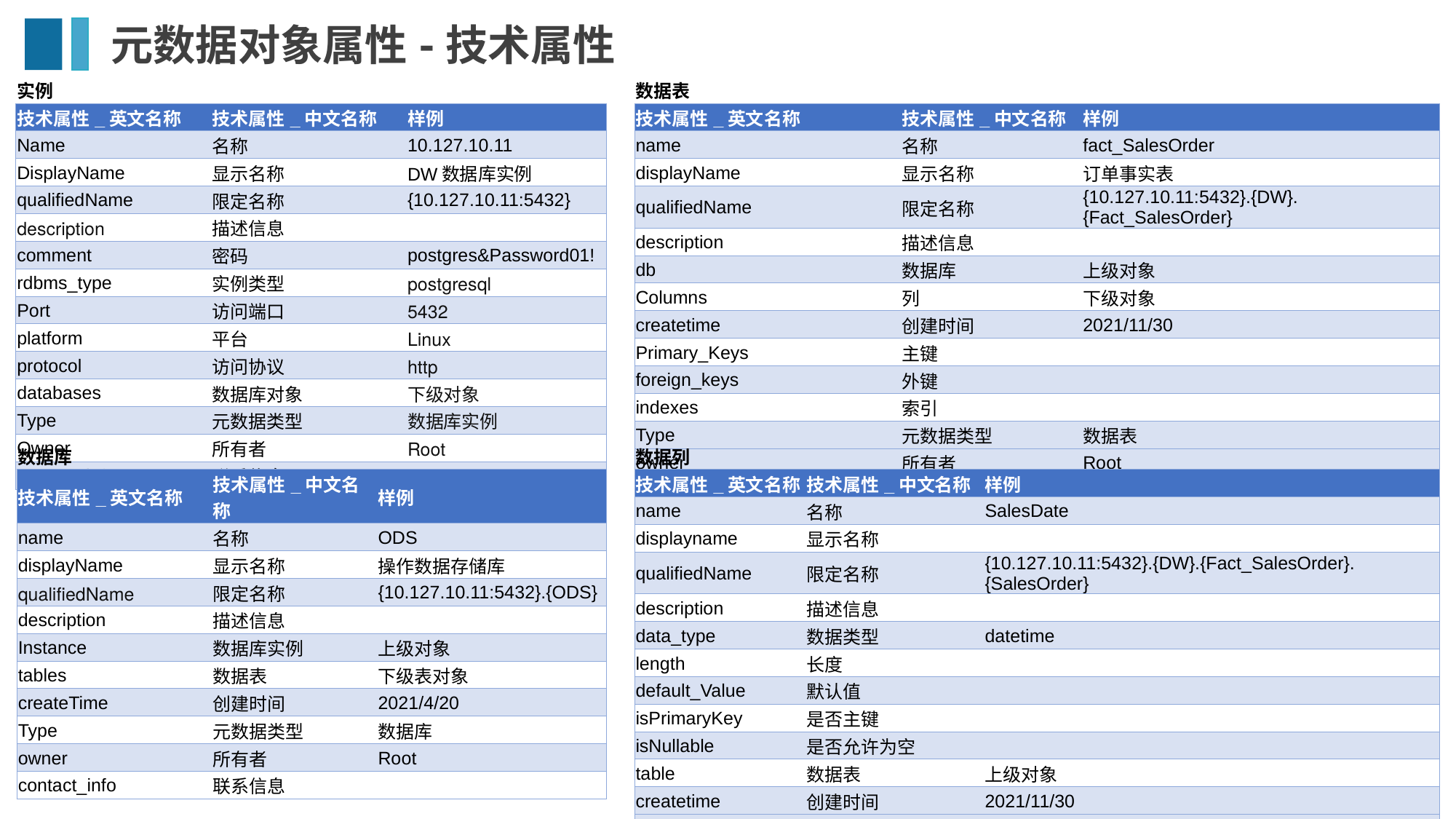

# 元数据对象属性-技术属性
| 实例 |  |  |
| --- | --- | --- |
| 技术属性\_英文名称 | 技术属性\_中文名称 | 样例 |
| Name | 名称 | 10.127.10.11 |
| DisplayName | 显示名称 | DW数据库实例 |
| qualifiedName | 限定名称 | {10.127.10.11:5432} |
| description | 描述信息 |  |
| comment | 密码 | postgres&Password01! |
| rdbms\_type | 实例类型 | postgresql |
| Port | 访问端口 | 5432 |
| platform | 平台 | Linux |
| protocol | 访问协议 | http |
| databases | 数据库对象 | 下级对象 |
| Type | 元数据类型 | 数据库实例 |
| Owner | 所有者 | Root |
| contact\_info | 联系信息 |  |
| 数据表 |  |  |
| --- | --- | --- |
| 技术属性\_英文名称 | 技术属性\_中文名称 | 样例 |
| name | 名称 | fact\_SalesOrder |
| displayName | 显示名称 | 订单事实表 |
| qualifiedName | 限定名称 | {10.127.10.11:5432}.{DW}.{Fact\_SalesOrder} |
| description | 描述信息 |  |
| db | 数据库 | 上级对象 |
| Columns | 列 | 下级对象 |
| createtime | 创建时间 | 2021/11/30 |
| Primary\_Keys | 主键 |  |
| foreign\_keys | 外键 |  |
| indexes | 索引 |  |
| Type | 元数据类型 | 数据表 |
| owner | 所有者 | Root |
| contact\_info | 联系信息 |  |
| 数据库 |  |  |
| --- | --- | --- |
| 技术属性\_英文名称 | 技术属性\_中文名称 | 样例 |
| name | 名称 | ODS |
| displayName | 显示名称 | 操作数据存储库 |
| qualifiedName | 限定名称 | {10.127.10.11:5432}.{ODS} |
| description | 描述信息 |  |
| Instance | 数据库实例 | 上级对象 |
| tables | 数据表 | 下级表对象 |
| createTime | 创建时间 | 2021/4/20 |
| Type | 元数据类型 | 数据库 |
| owner | 所有者 | Root |
| contact\_info | 联系信息 |  |
| 数据列 |  |  |
| --- | --- | --- |
| 技术属性\_英文名称 | 技术属性\_中文名称 | 样例 |
| name | 名称 | SalesDate |
| displayname | 显示名称 |  |
| qualifiedName | 限定名称 | {10.127.10.11:5432}.{DW}.{Fact\_SalesOrder}.{SalesOrder} |
| description | 描述信息 |  |
| data\_type | 数据类型 | datetime |
| length | 长度 |  |
| default\_Value | 默认值 |  |
| isPrimaryKey | 是否主键 |  |
| isNullable | 是否允许为空 |  |
| table | 数据表 | 上级对象 |
| createtime | 创建时间 | 2021/11/30 |
| Type | 元数据类型 | 数据列 |
| owner | 所有者 | Root |
| contact\_info | 联系信息 |  |